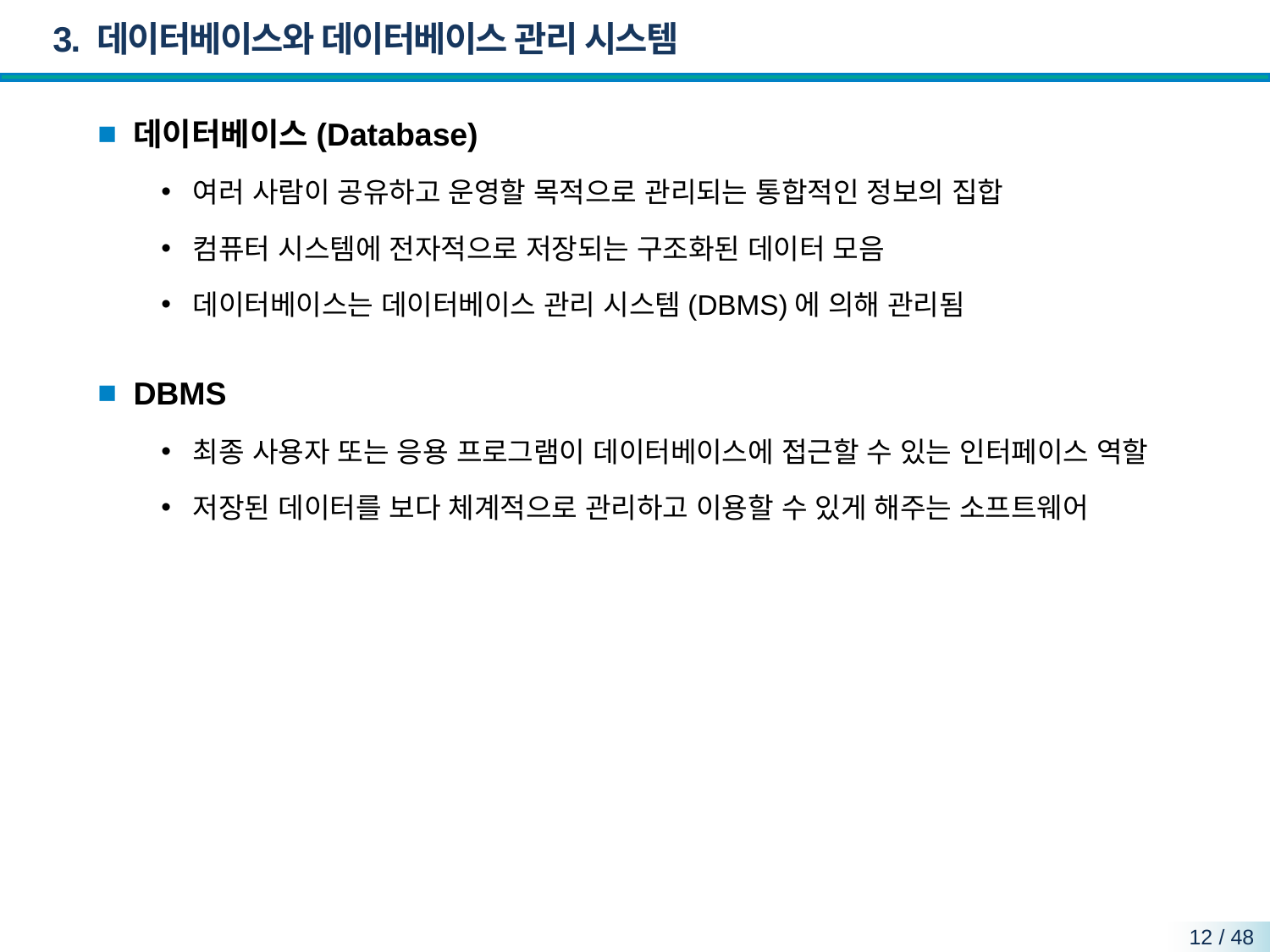

# 3. 데이터베이스와 데이터베이스 관리 시스템
데이터베이스(Database)
여러 사람이 공유하고 운영할 목적으로 관리되는 통합적인 정보의 집합
컴퓨터 시스템에 전자적으로 저장되는 구조화된 데이터 모음
데이터베이스는 데이터베이스 관리 시스템(DBMS)에 의해 관리됨

DBMS
최종 사용자 또는 응용 프로그램이 데이터베이스에 접근할 수 있는 인터페이스 역할
저장된 데이터를 보다 체계적으로 관리하고 이용할 수 있게 해주는 소프트웨어